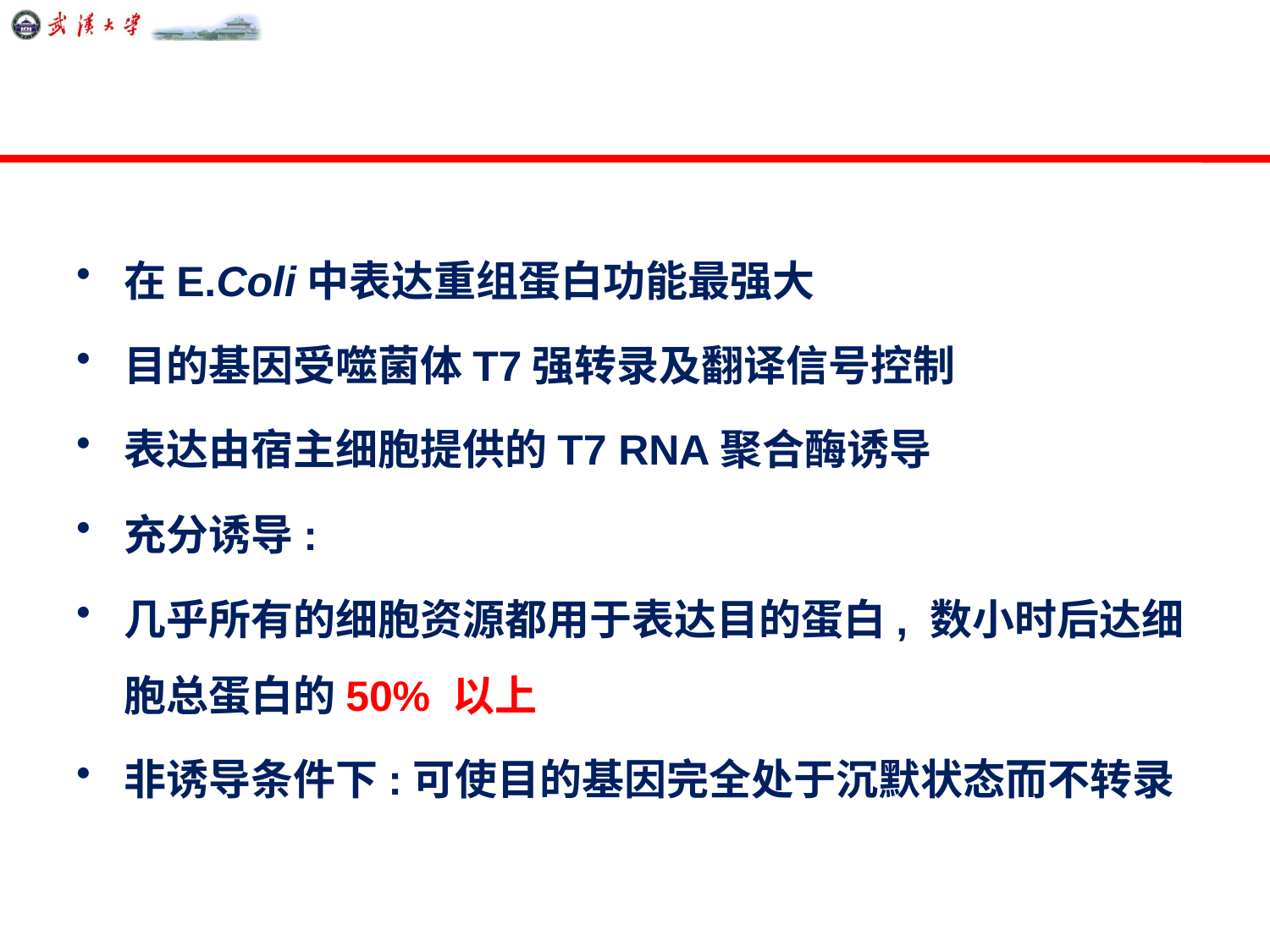

#

在E.Coli中表达重组蛋白功能最强大
目的基因受噬菌体T7强转录及翻译信号控制
表达由宿主细胞提供的T7 RNA聚合酶诱导
充分诱导:
几乎所有的细胞资源都用于表达目的蛋白, 数小时后达细胞总蛋白的50% 以上
非诱导条件下:可使目的基因完全处于沉默状态而不转录